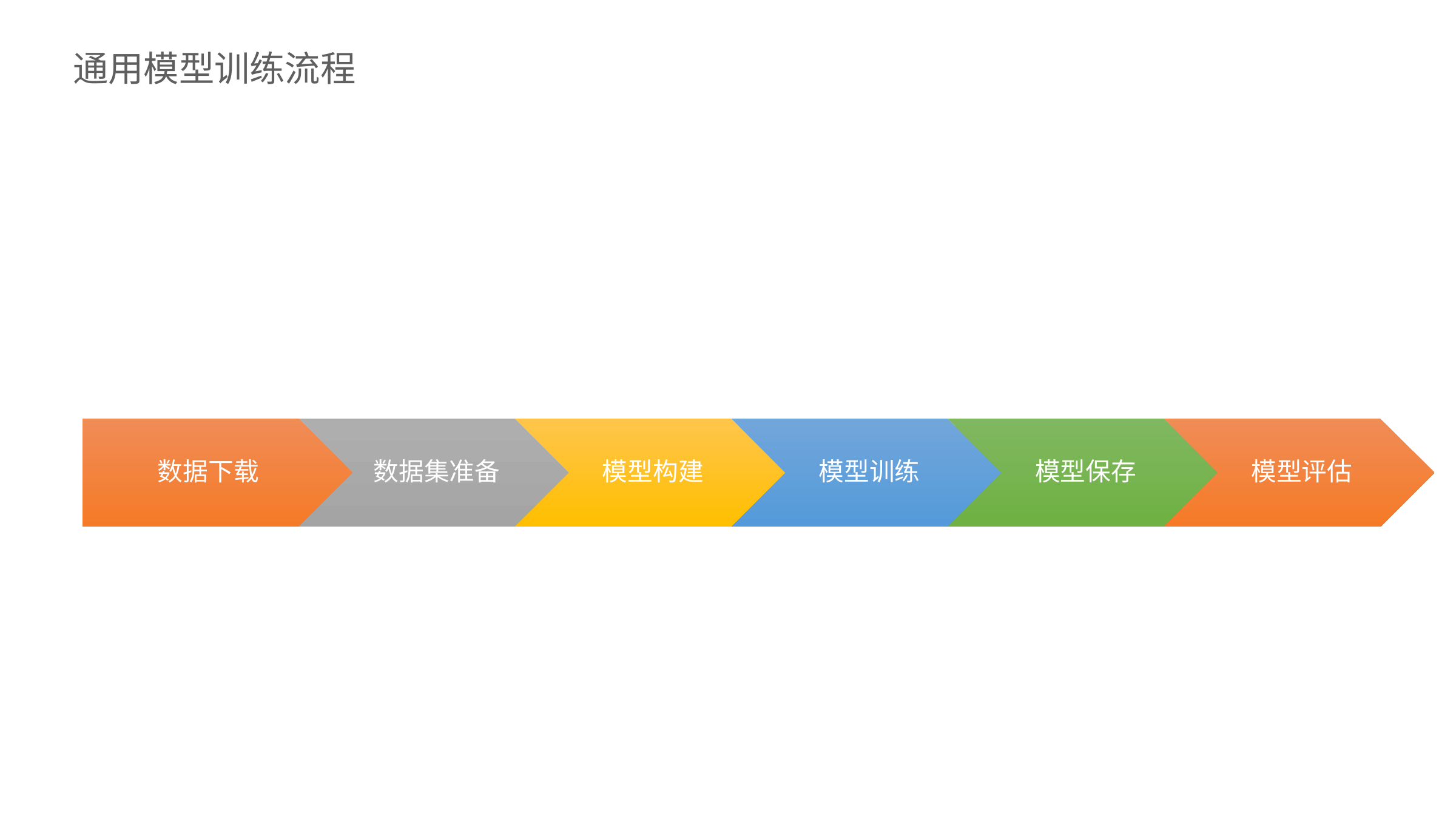

通用模型训练流程
数据下载
数据集准备
模型构建
模型训练
模型保存
模型评估